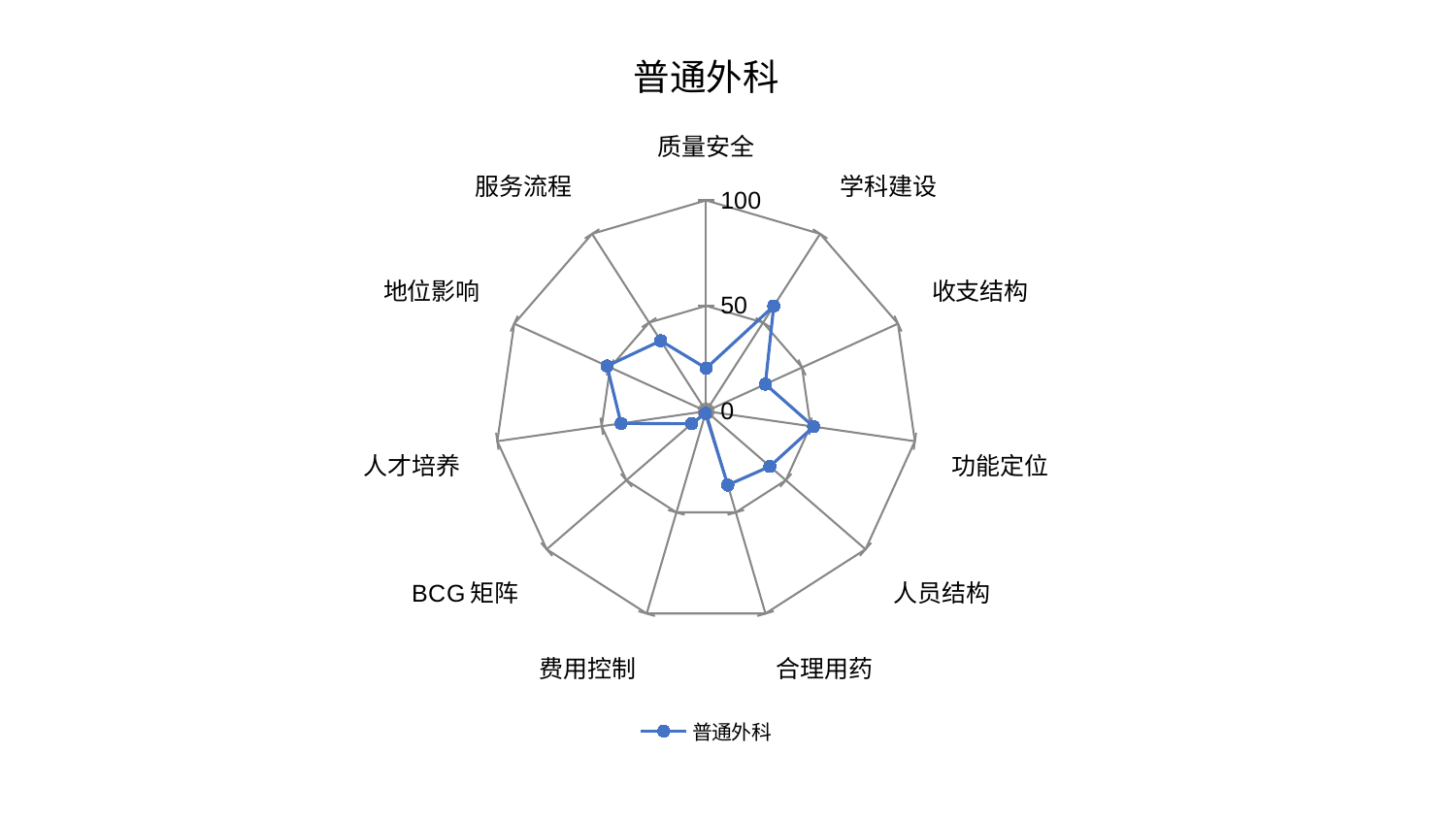

### Chart: 普通外科

| Category | 普通外科 |
|---|---|
| 质量安全 | 20.401377940255692 |
| 学科建设 | 59.33454758940001 |
| 收支结构 | 30.9074344509821 |
| 功能定位 | 51.49429289281524 |
| 人员结构 | 40.01760670853727 |
| 合理用药 | 36.47958801558682 |
| 费用控制 | 1.0895005676566527 |
| BCG矩阵 | 9.062497625164154 |
| 人才培养 | 40.74485022734128 |
| 地位影响 | 51.63689525914096 |
| 服务流程 | 39.76297521037397 |
142